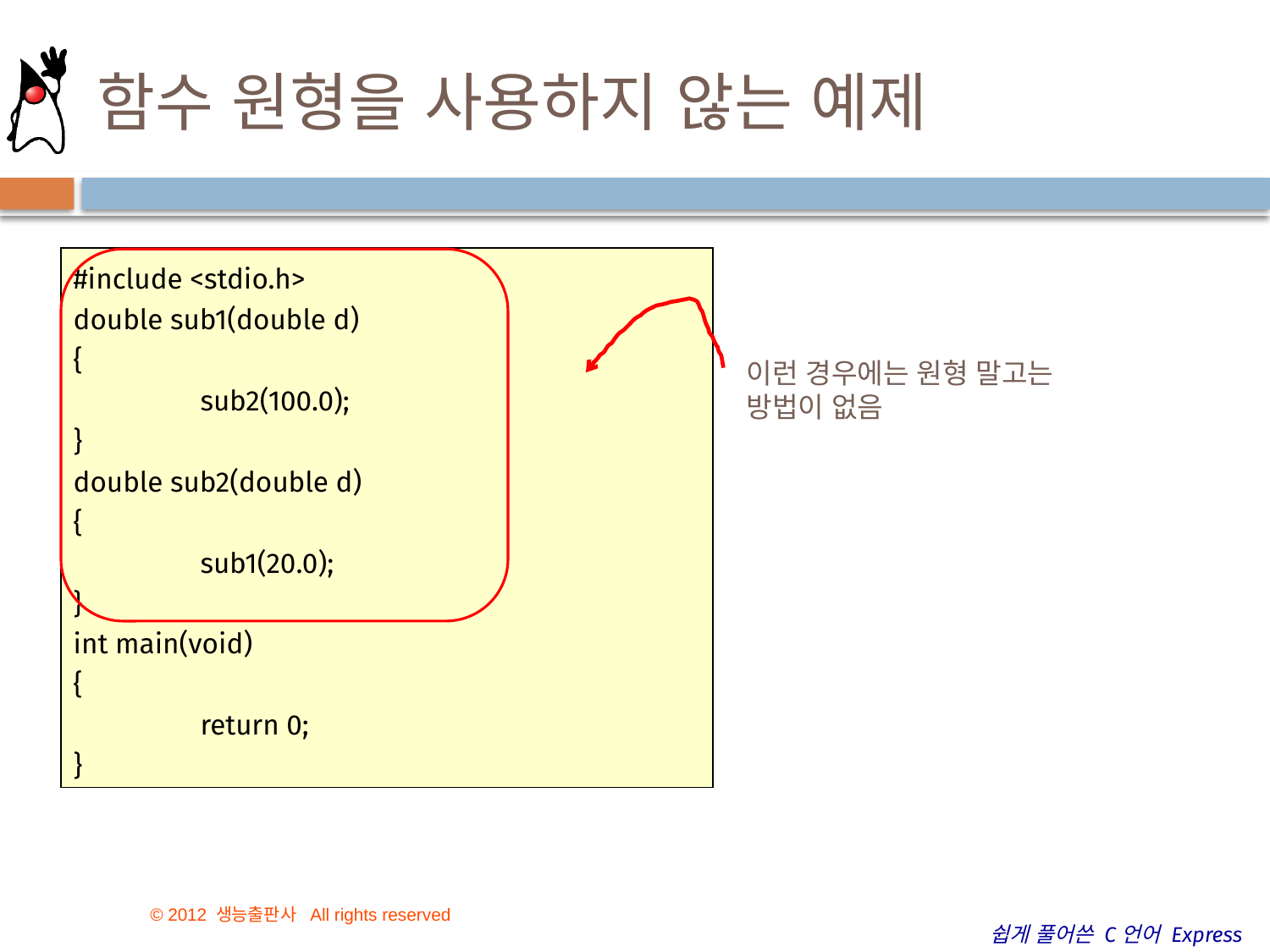

# 함수 원형을 사용하지 않는 예제
#include <stdio.h>
double sub1(double d)
{
	sub2(100.0);
}
double sub2(double d)
{
	sub1(20.0);
}
int main(void)
{
	return 0;
}

이런 경우에는 원형 말고는 방법이 없음